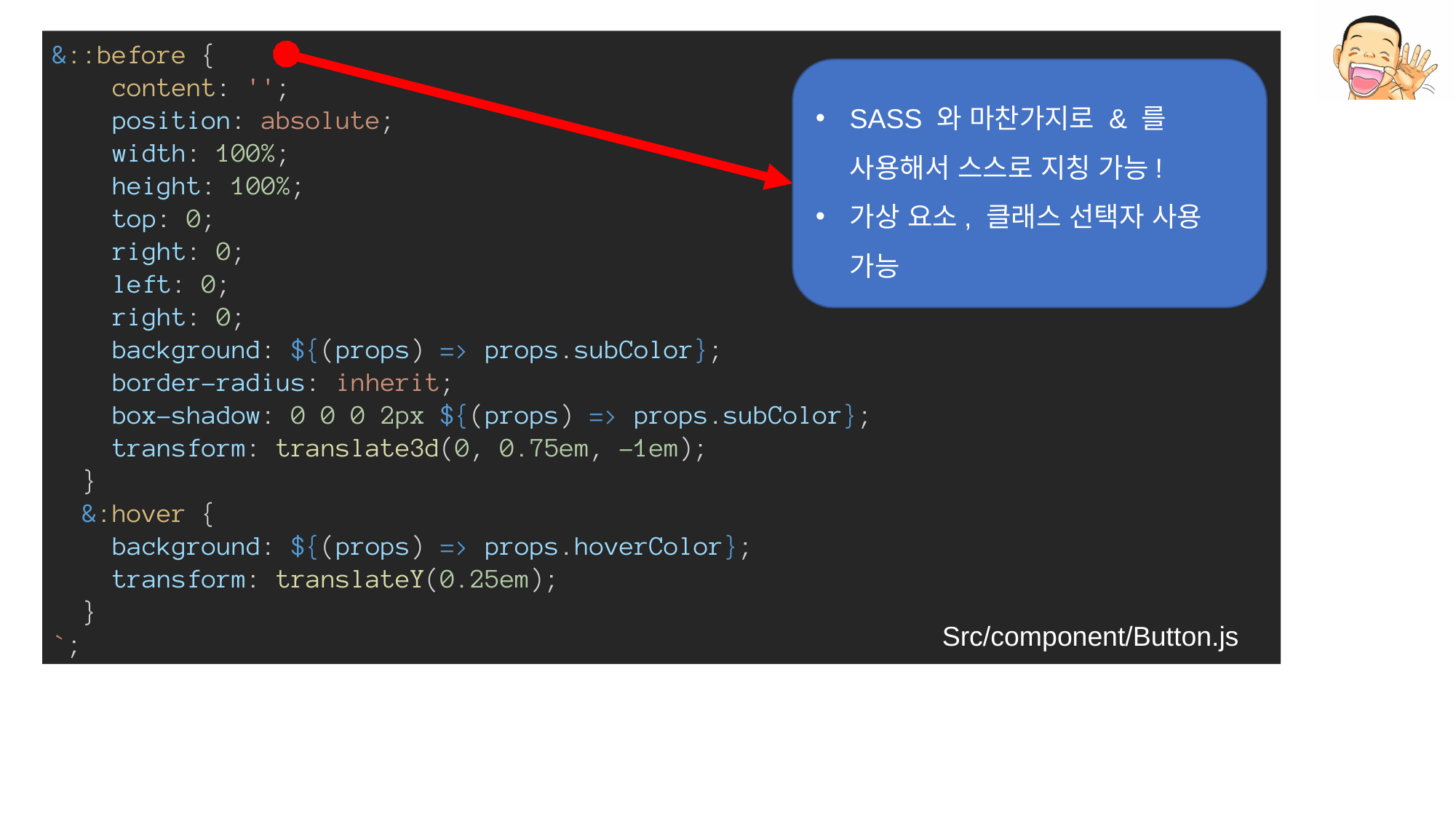

&::before {
    content: '';
    position: absolute;
    width: 100%;
    height: 100%;
    top: 0;
    right: 0;
    left: 0;
    right: 0;
    background: ${(props) => props.subColor};
    border-radius: inherit;
    box-shadow: 0 0 0 2px ${(props) => props.subColor};
    transform: translate3d(0, 0.75em, -1em);
  }
  &:hover {
    background: ${(props) => props.hoverColor};
    transform: translateY(0.25em);
  }
`;
SASS 와 마찬가지로 & 를 사용해서 스스로 지칭 가능!
가상 요소, 클래스 선택자 사용 가능
Src/component/Button.js